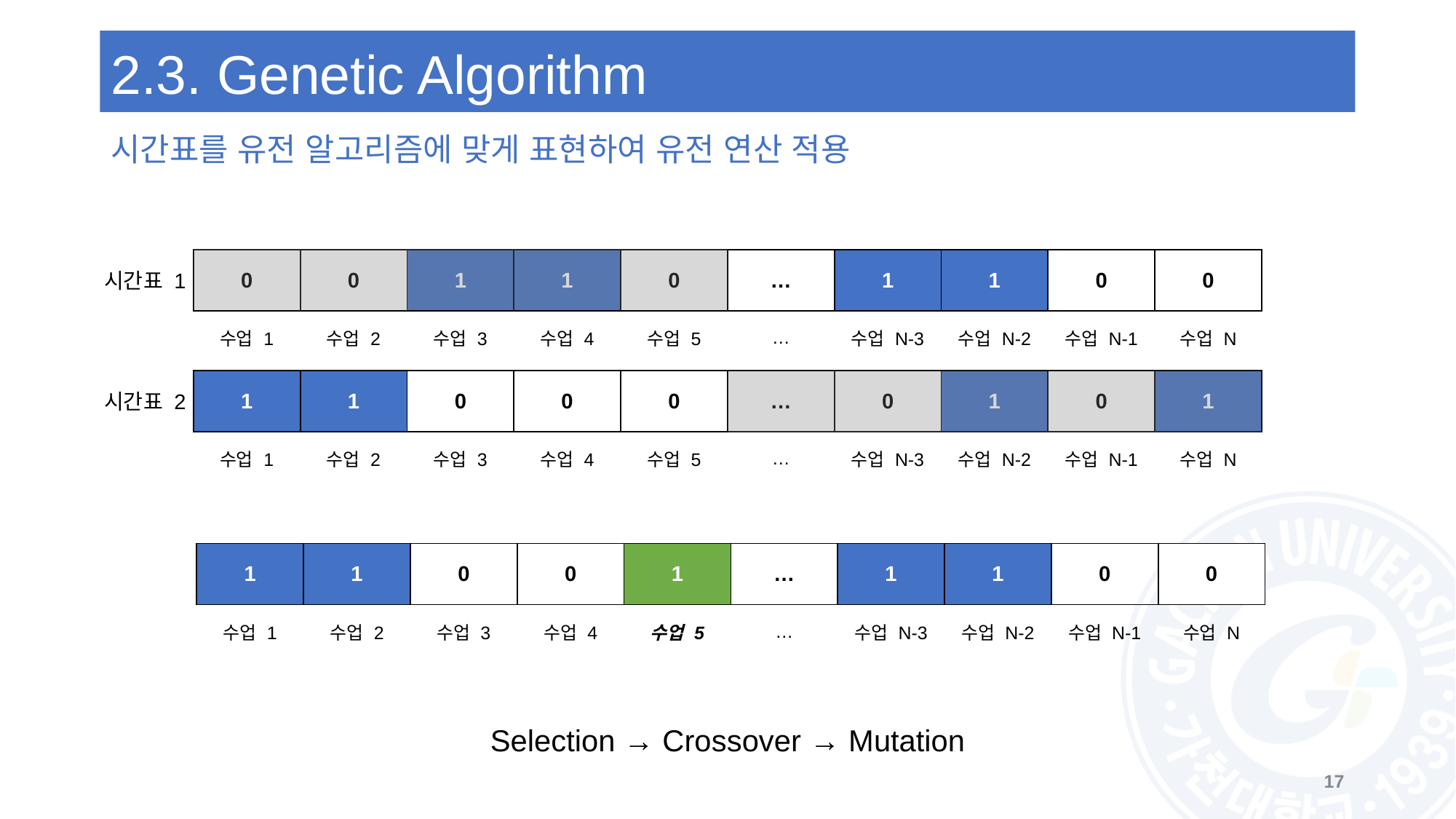

# 2.3. Genetic Algorithm
시간표를 유전 알고리즘에 맞게 표현하여 유전 연산 적용

| 0 | 0 | 1 | 1 | 0 | … | 1 | 1 | 0 | 0 |
| --- | --- | --- | --- | --- | --- | --- | --- | --- | --- |
시간표 1
| 수업 1 | 수업 2 | 수업 3 | 수업 4 | 수업 5 | … | 수업 N-3 | 수업 N-2 | 수업 N-1 | 수업 N |
| --- | --- | --- | --- | --- | --- | --- | --- | --- | --- |
| 1 | 1 | 0 | 0 | 0 | … | 0 | 1 | 0 | 1 |
| --- | --- | --- | --- | --- | --- | --- | --- | --- | --- |

시간표 2
| 수업 1 | 수업 2 | 수업 3 | 수업 4 | 수업 5 | … | 수업 N-3 | 수업 N-2 | 수업 N-1 | 수업 N |
| --- | --- | --- | --- | --- | --- | --- | --- | --- | --- |
| 1 | 1 | 0 | 0 | 1 | … | 1 | 1 | 0 | 0 |
| --- | --- | --- | --- | --- | --- | --- | --- | --- | --- |
| 수업 1 | 수업 2 | 수업 3 | 수업 4 | 수업 5 | … | 수업 N-3 | 수업 N-2 | 수업 N-1 | 수업 N |
| --- | --- | --- | --- | --- | --- | --- | --- | --- | --- |
Selection → Crossover → Mutation
17